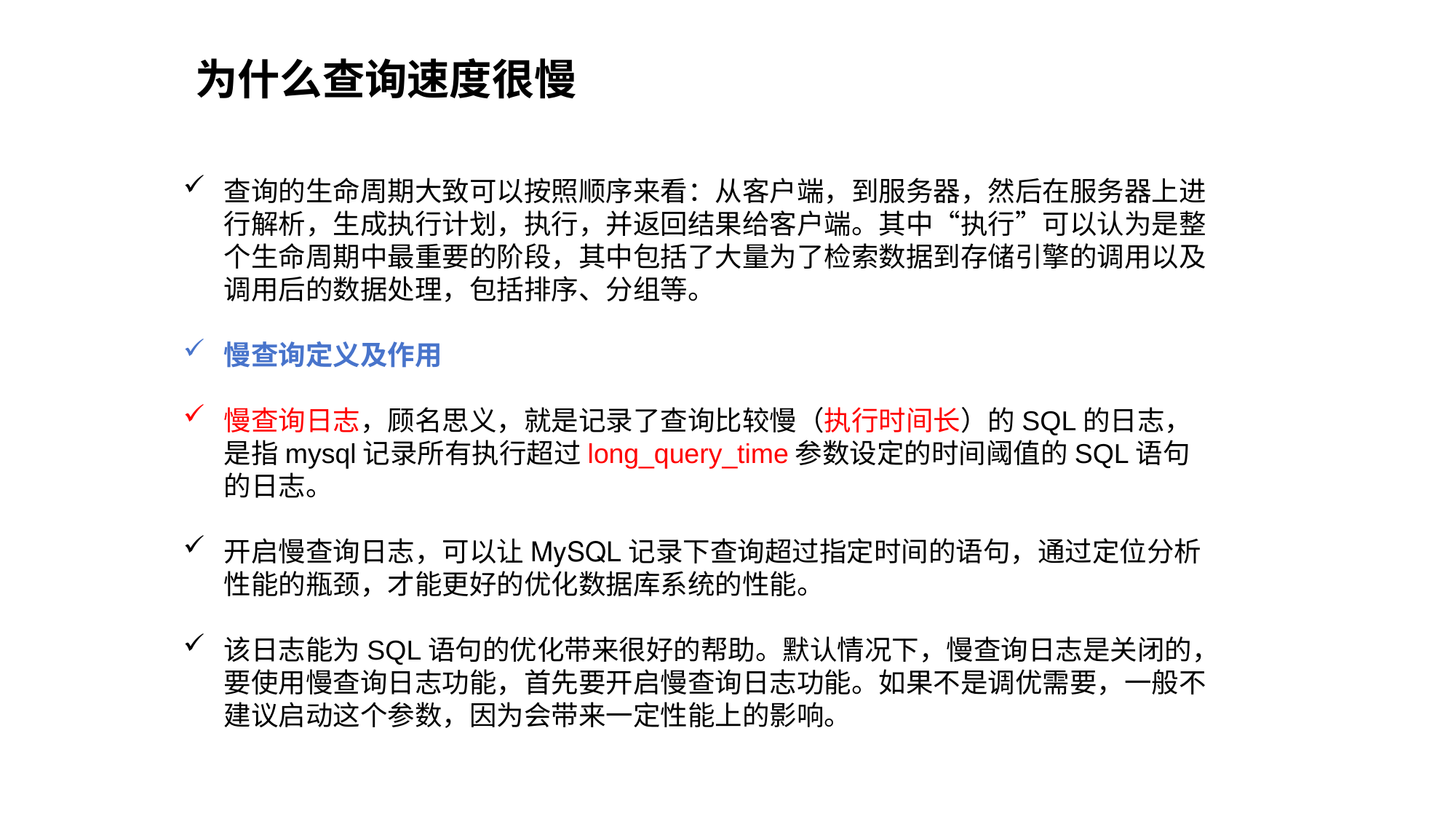

为什么查询速度很慢

查询的生命周期大致可以按照顺序来看：从客户端，到服务器，然后在服务器上进行解析，生成执行计划，执行，并返回结果给客户端。其中“执行”可以认为是整个生命周期中最重要的阶段，其中包括了大量为了检索数据到存储引擎的调用以及调用后的数据处理，包括排序、分组等。

慢查询定义及作用

慢查询日志，顾名思义，就是记录了查询比较慢（执行时间长）的SQL的日志，是指mysql记录所有执行超过long_query_time参数设定的时间阈值的SQL语句的日志。

开启慢查询日志，可以让MySQL记录下查询超过指定时间的语句，通过定位分析性能的瓶颈，才能更好的优化数据库系统的性能。

该日志能为SQL语句的优化带来很好的帮助。默认情况下，慢查询日志是关闭的，要使用慢查询日志功能，首先要开启慢查询日志功能。如果不是调优需要，一般不建议启动这个参数，因为会带来一定性能上的影响。